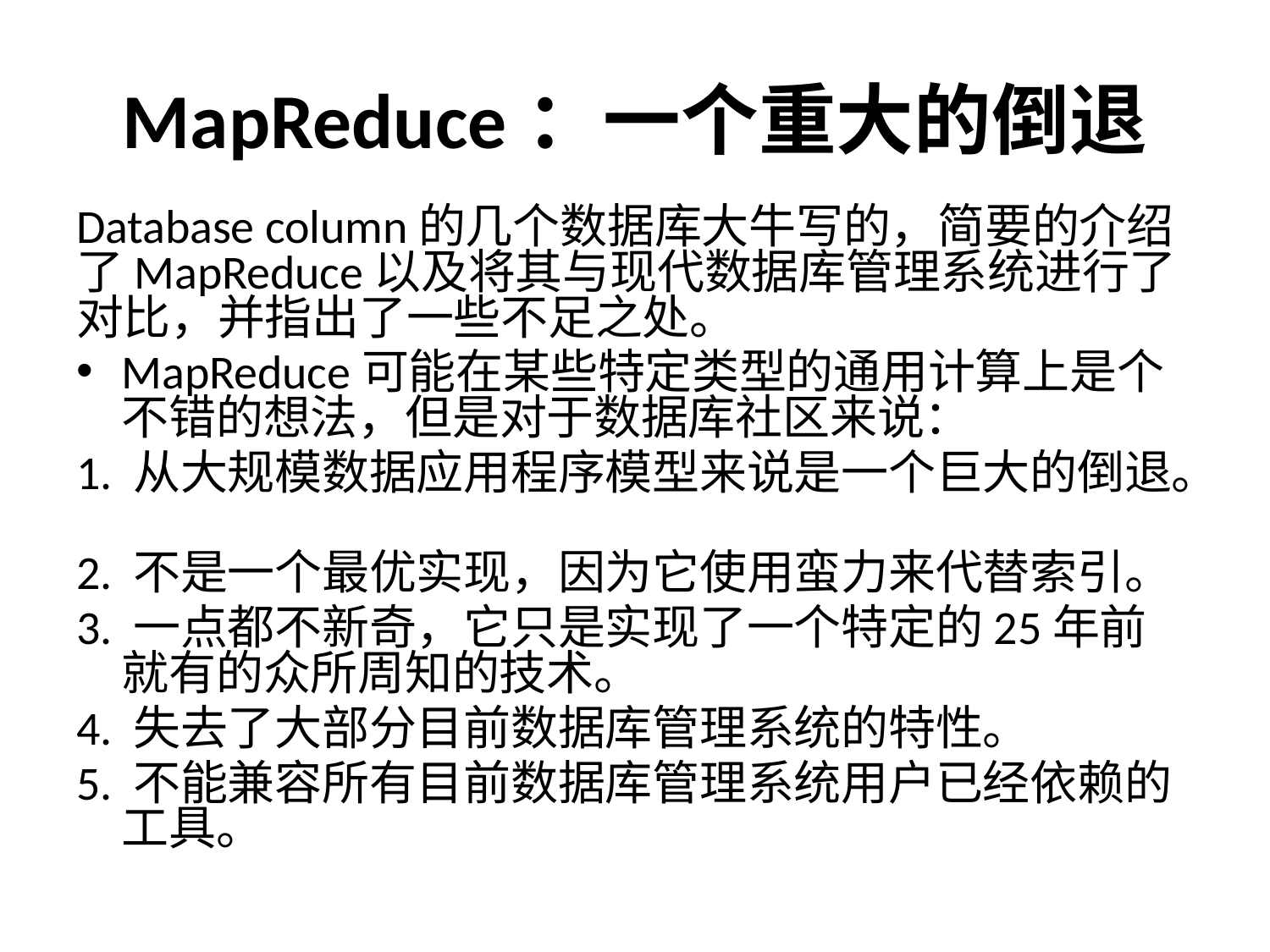

# MapReduce：一个重大的倒退
Database column的几个数据库大牛写的，简要的介绍了MapReduce以及将其与现代数据库管理系统进行了对比，并指出了一些不足之处。
MapReduce可能在某些特定类型的通用计算上是个不错的想法，但是对于数据库社区来说：
1. 从大规模数据应用程序模型来说是一个巨大的倒退。
2. 不是一个最优实现，因为它使用蛮力来代替索引。
3. 一点都不新奇，它只是实现了一个特定的25年前就有的众所周知的技术。
4. 失去了大部分目前数据库管理系统的特性。
5. 不能兼容所有目前数据库管理系统用户已经依赖的工具。